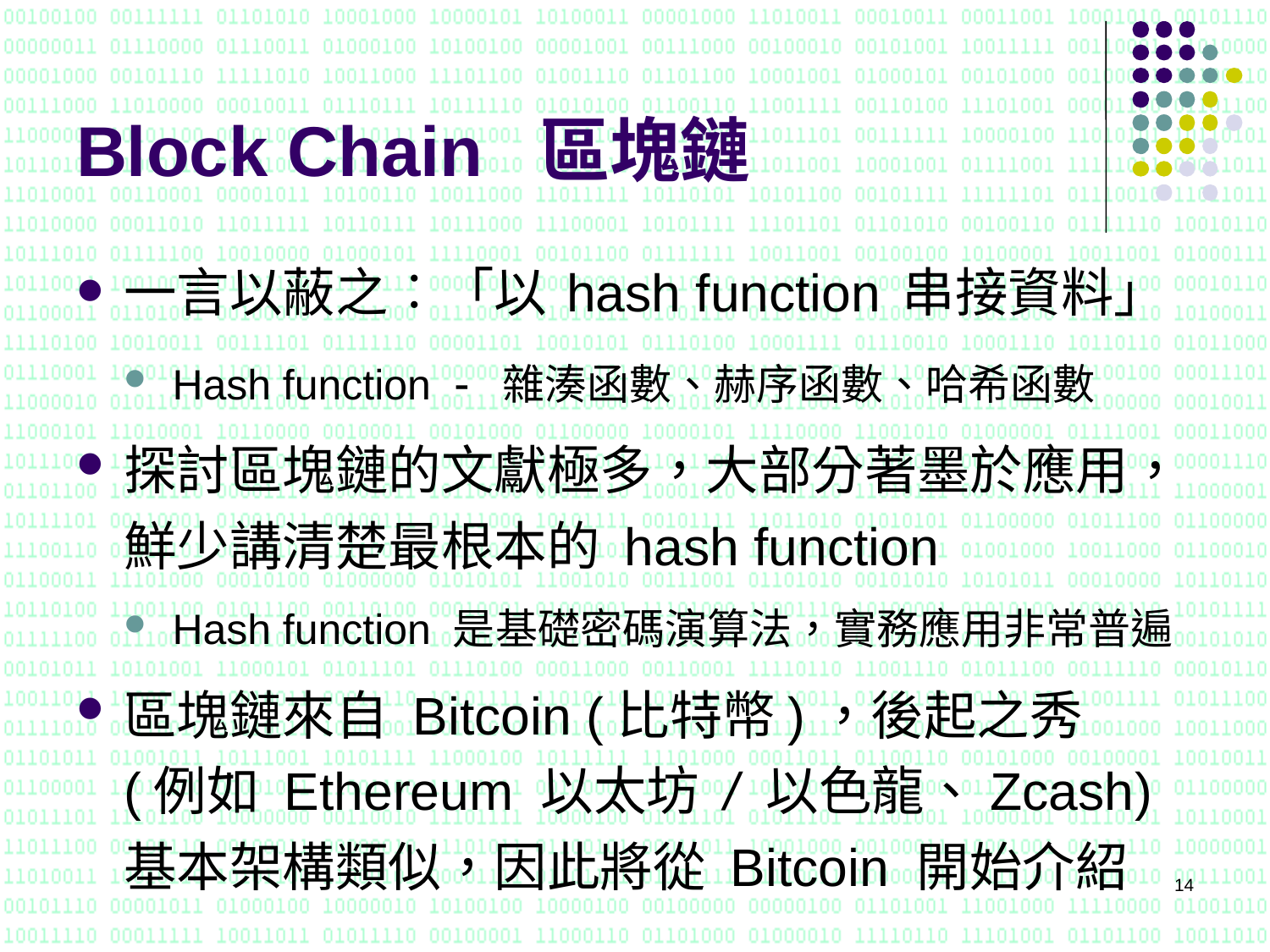

# Block Chain  區塊鏈
一言以蔽之︰「以 hash function 串接資料」
Hash function  −  雜湊函數、赫序函數、哈希函數
探討區塊鏈的文獻極多，大部分著墨於應用，鮮少講清楚最根本的 hash function
Hash function 是基礎密碼演算法，實務應用非常普遍
區塊鏈來自 Bitcoin (比特幣)，後起之秀 (例如 Ethereum 以太坊 / 以色龍、Zcash) 基本架構類似，因此將從 Bitcoin 開始介紹
14